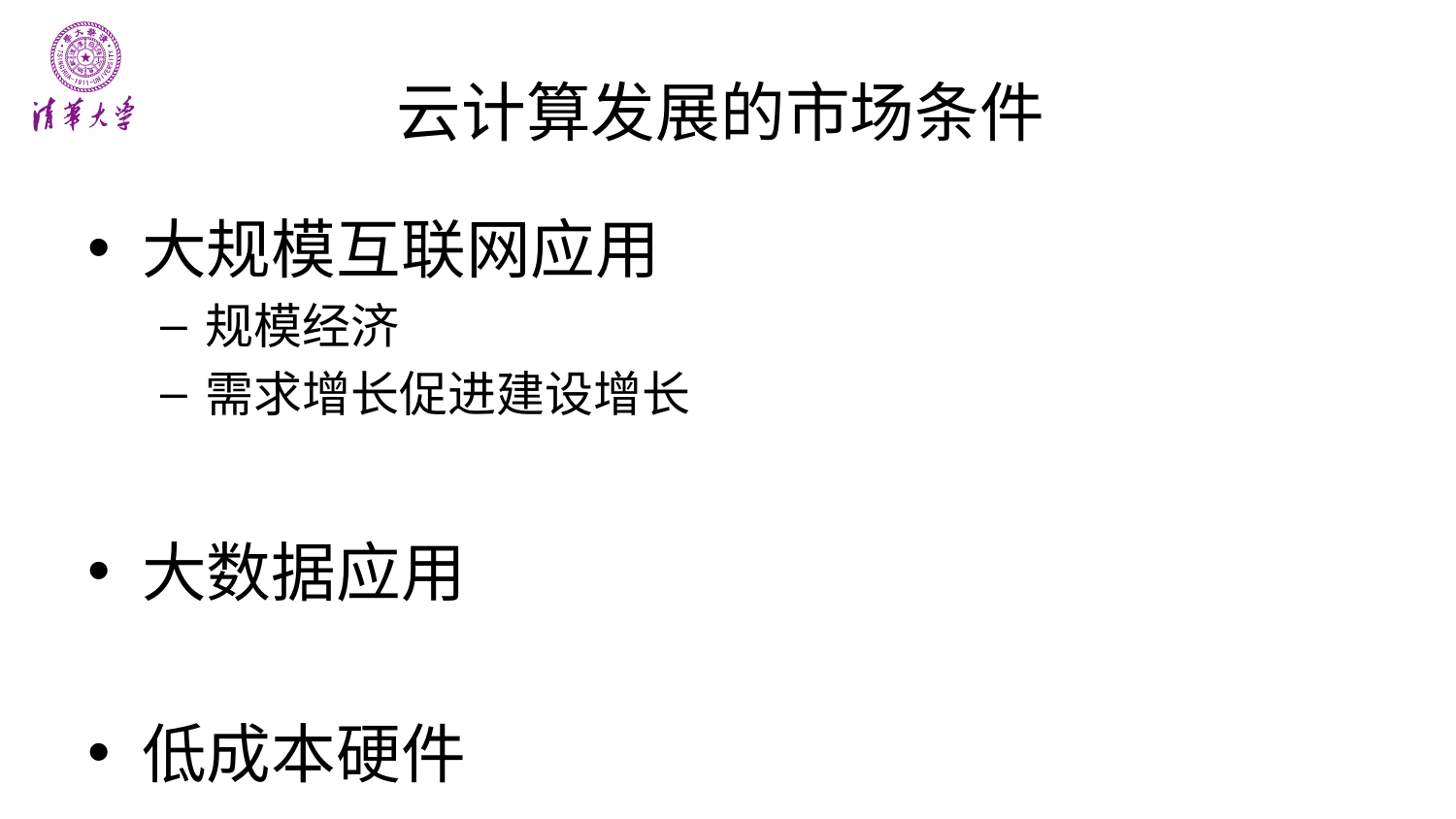

# 云计算发展的市场条件
大规模互联网应用
规模经济
需求增长促进建设增长

大数据应用

低成本硬件